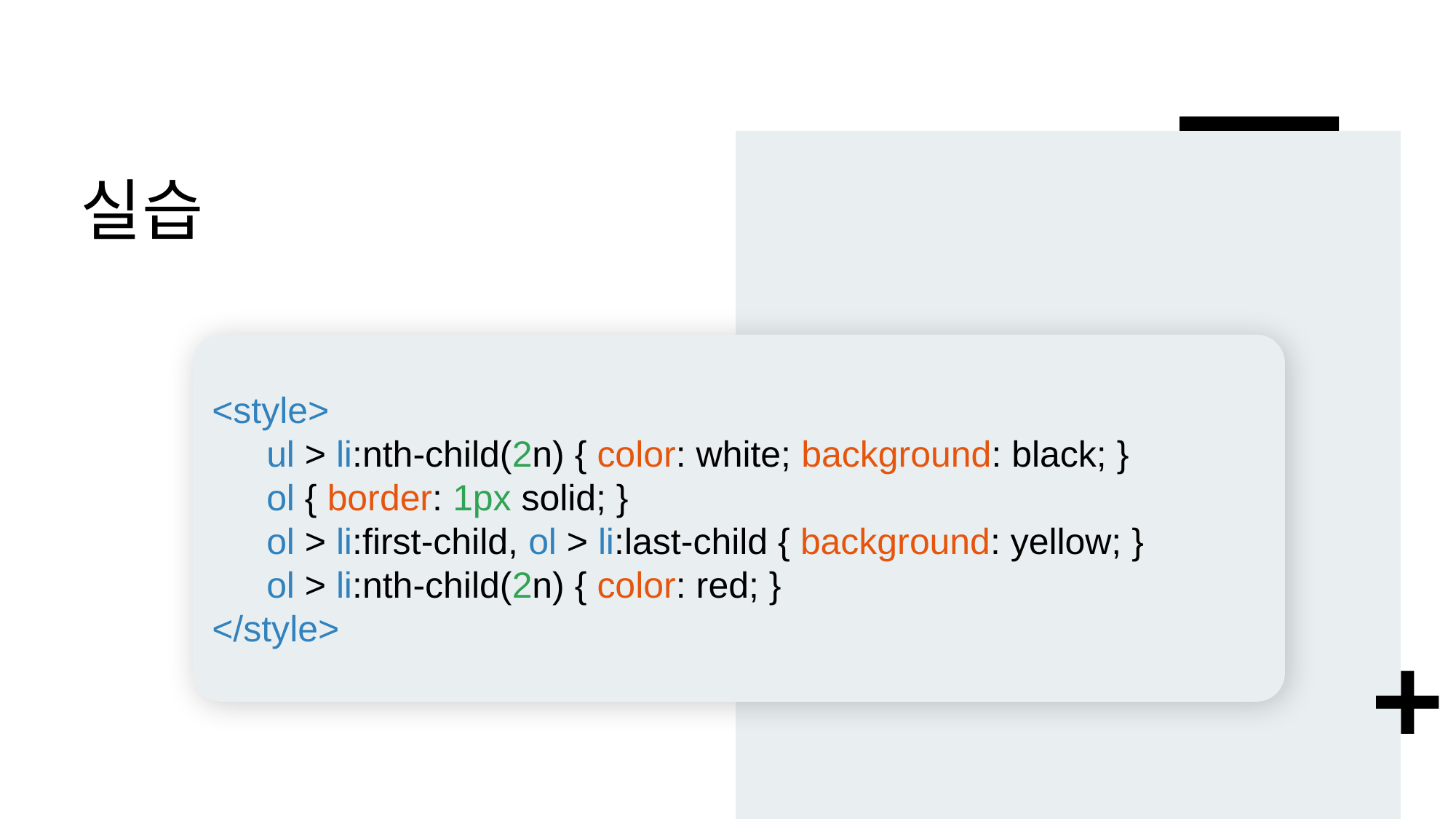

# 실습
<style>
ul > li:nth-child(2n) { color: white; background: black; }
ol { border: 1px solid; }
ol > li:first-child, ol > li:last-child { background: yellow; }
ol > li:nth-child(2n) { color: red; }
</style>